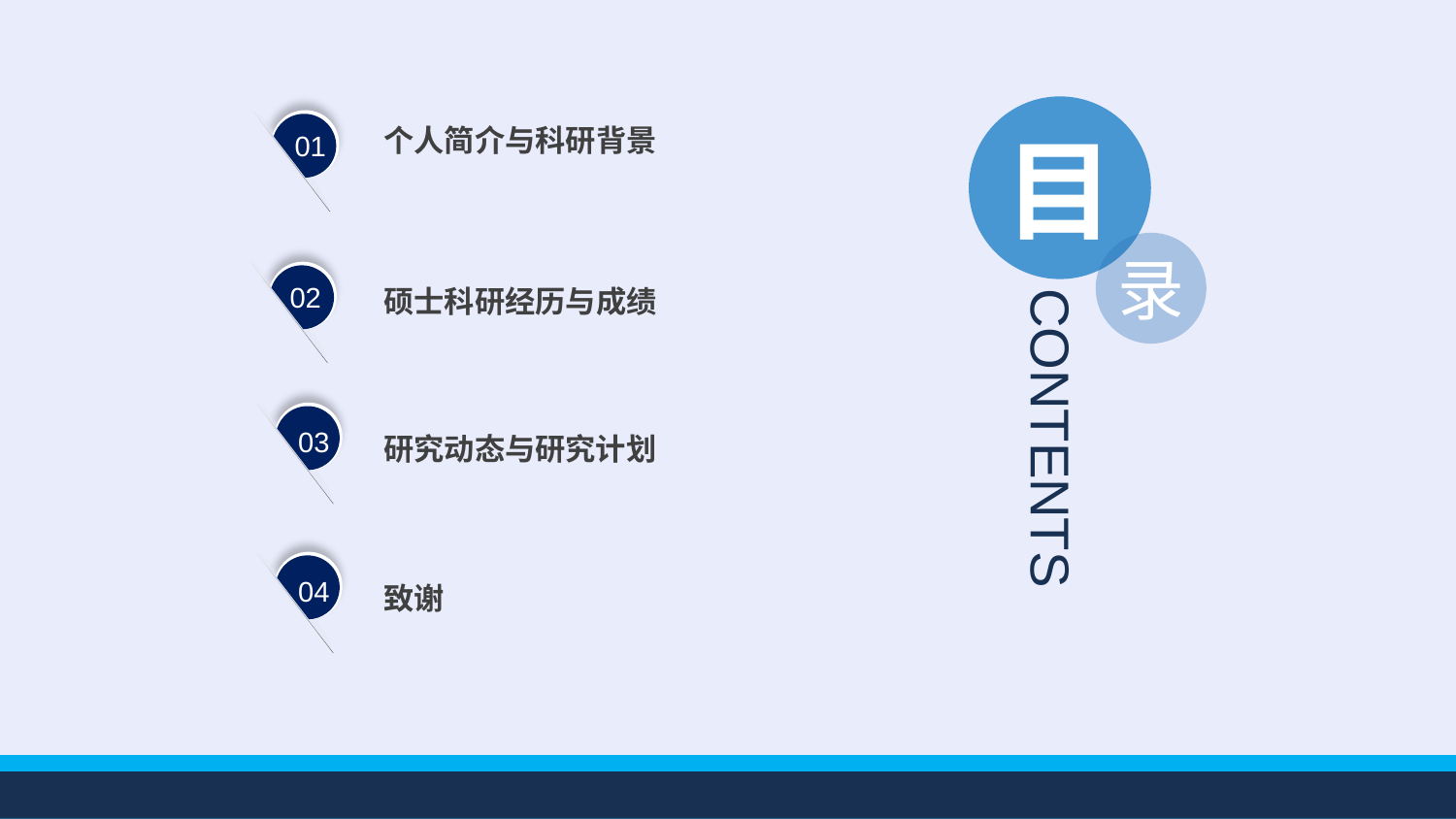

个人简介与科研背景
目

01
录

02
硕士科研经历与成绩
CONTENTS

03
研究动态与研究计划

04
致谢